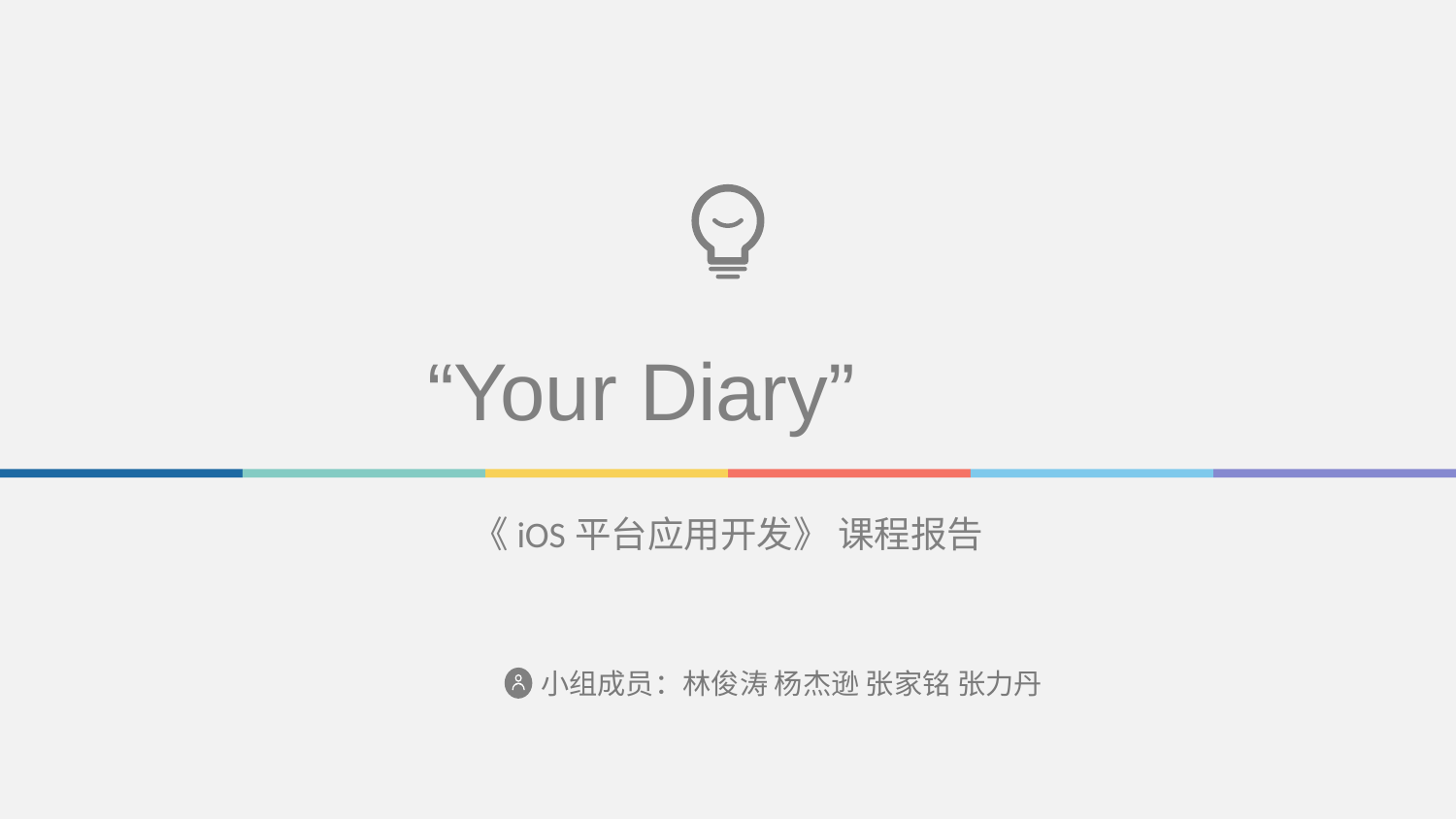

“Your Diary”

《iOS平台应用开发》 课程报告
小组成员：林俊涛 杨杰逊 张家铭 张力丹